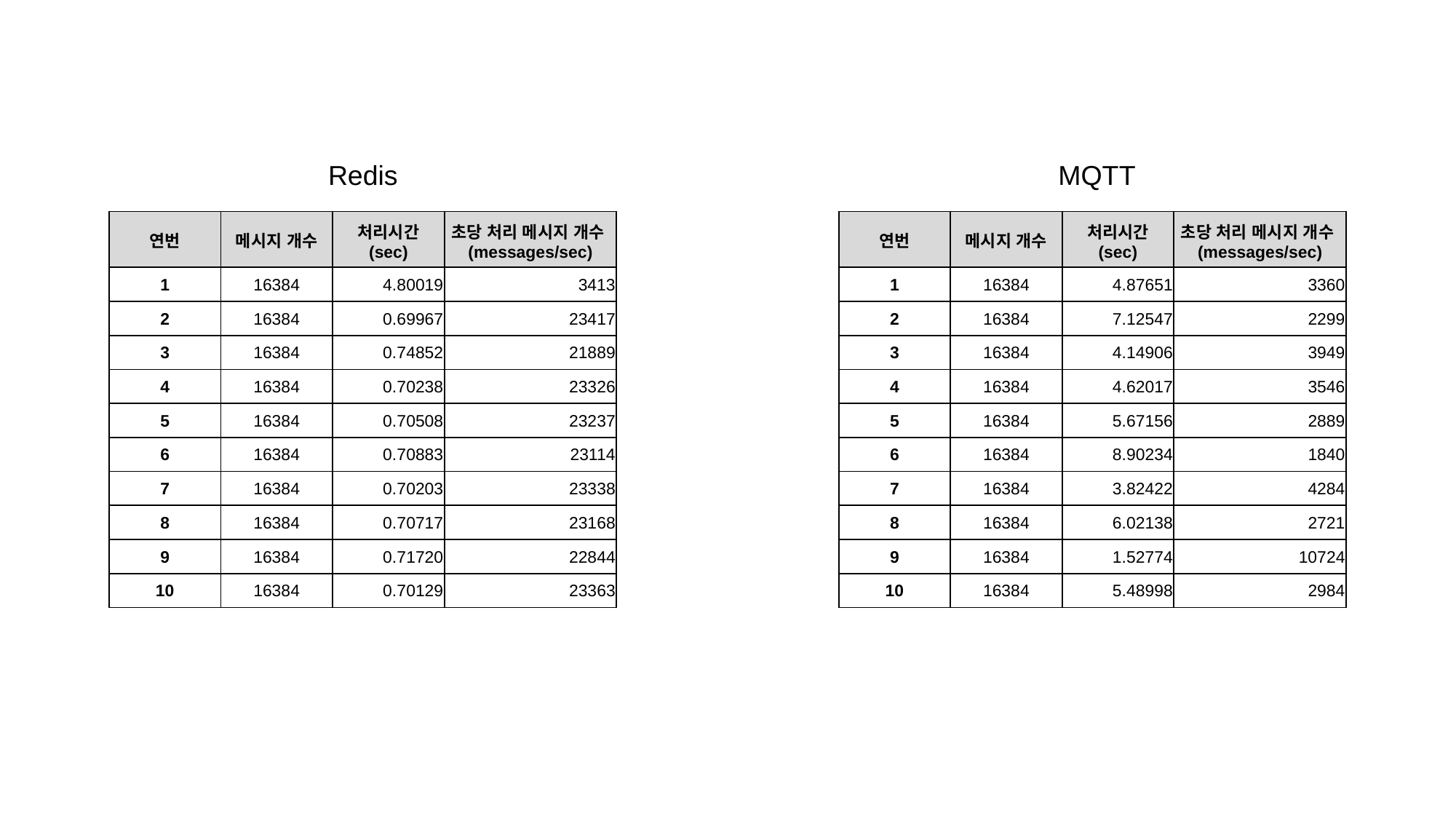

Redis
MQTT
| 연번 | 메시지 개수 | 처리시간 (sec) | 초당 처리 메시지 개수(messages/sec) |
| --- | --- | --- | --- |
| 1 | 16384 | 4.80019 | 3413 |
| 2 | 16384 | 0.69967 | 23417 |
| 3 | 16384 | 0.74852 | 21889 |
| 4 | 16384 | 0.70238 | 23326 |
| 5 | 16384 | 0.70508 | 23237 |
| 6 | 16384 | 0.70883 | 23114 |
| 7 | 16384 | 0.70203 | 23338 |
| 8 | 16384 | 0.70717 | 23168 |
| 9 | 16384 | 0.71720 | 22844 |
| 10 | 16384 | 0.70129 | 23363 |
| 연번 | 메시지 개수 | 처리시간 (sec) | 초당 처리 메시지 개수(messages/sec) |
| --- | --- | --- | --- |
| 1 | 16384 | 4.87651 | 3360 |
| 2 | 16384 | 7.12547 | 2299 |
| 3 | 16384 | 4.14906 | 3949 |
| 4 | 16384 | 4.62017 | 3546 |
| 5 | 16384 | 5.67156 | 2889 |
| 6 | 16384 | 8.90234 | 1840 |
| 7 | 16384 | 3.82422 | 4284 |
| 8 | 16384 | 6.02138 | 2721 |
| 9 | 16384 | 1.52774 | 10724 |
| 10 | 16384 | 5.48998 | 2984 |